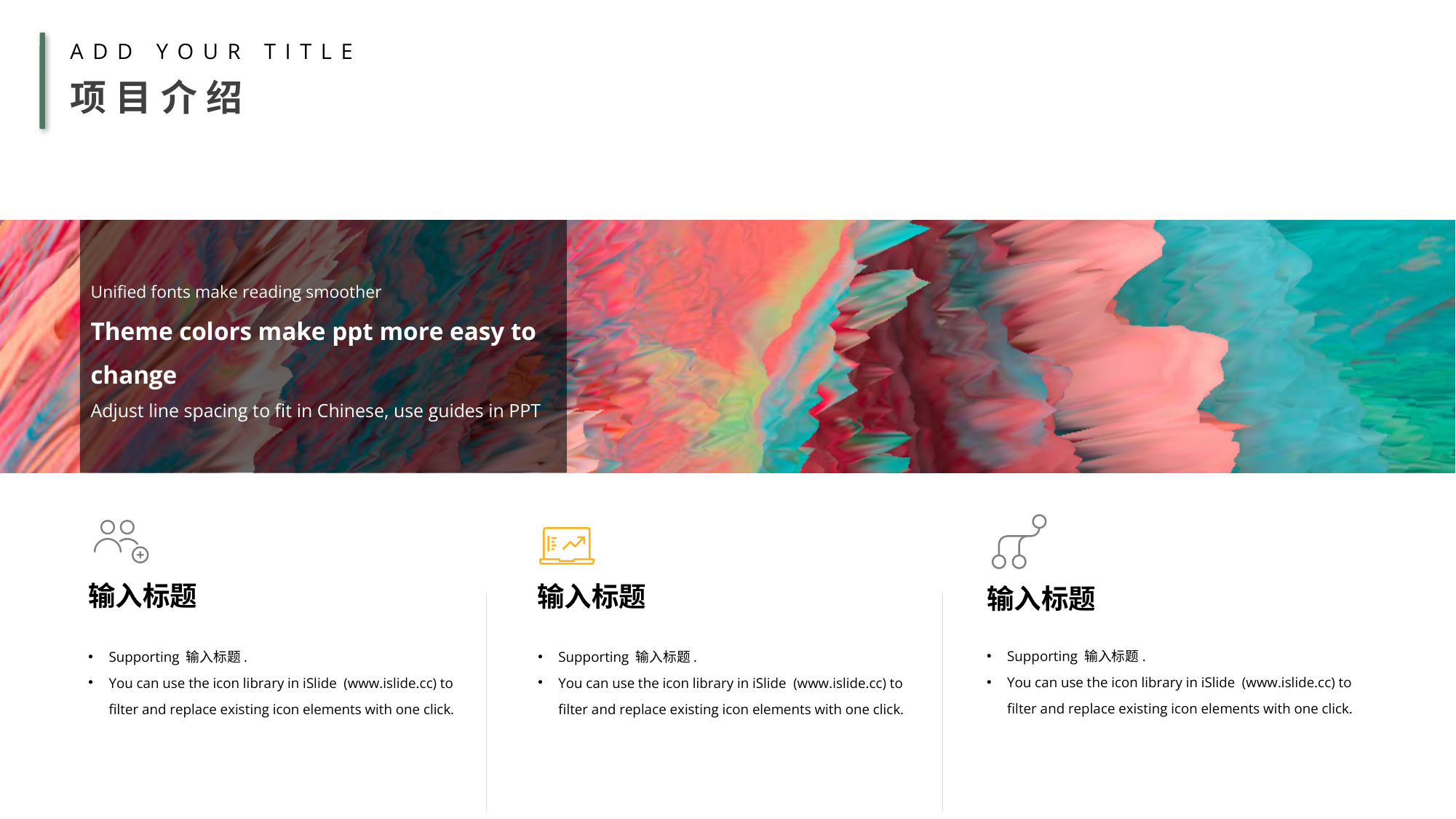

ADD YOUR TITLE
项目介绍

Unified fonts make reading smoother
Theme colors make ppt more easy to change
Adjust line spacing to fit in Chinese, use guides in PPT

输入标题
Supporting 输入标题.
You can use the icon library in iSlide  (www.islide.cc) to filter and replace existing icon elements with one click.

输入标题
Supporting 输入标题.
You can use the icon library in iSlide  (www.islide.cc) to filter and replace existing icon elements with one click.

输入标题
Supporting 输入标题.
You can use the icon library in iSlide  (www.islide.cc) to filter and replace existing icon elements with one click.